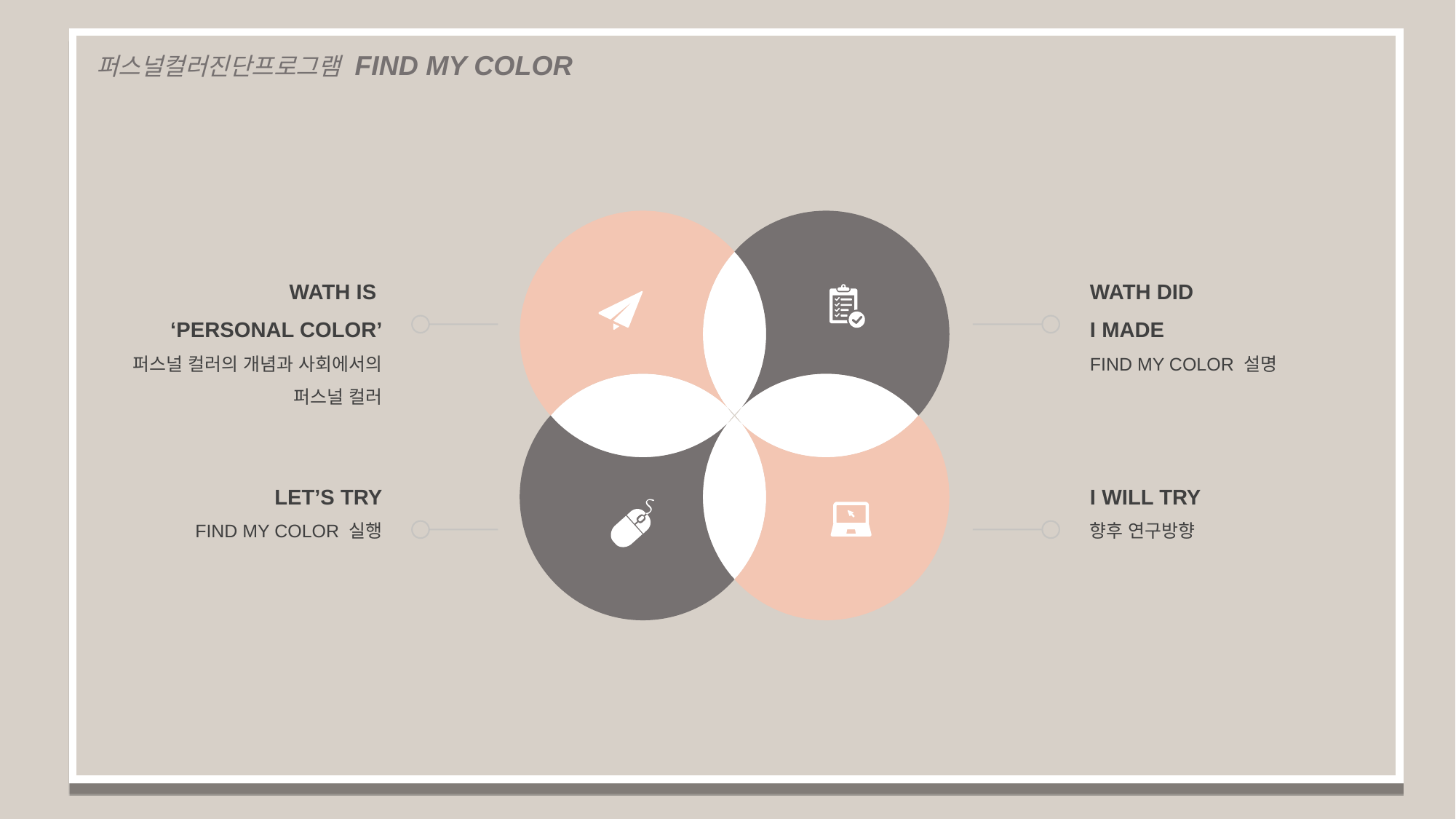

퍼스널컬러진단프로그램 FIND MY COLOR

WATH IS
‘PERSONAL COLOR’
퍼스널 컬러의 개념과 사회에서의
퍼스널 컬러

WATH DID
I MADE
FIND MY COLOR 설명

LET’S TRY
FIND MY COLOR 실행
I WILL TRY
향후 연구방향